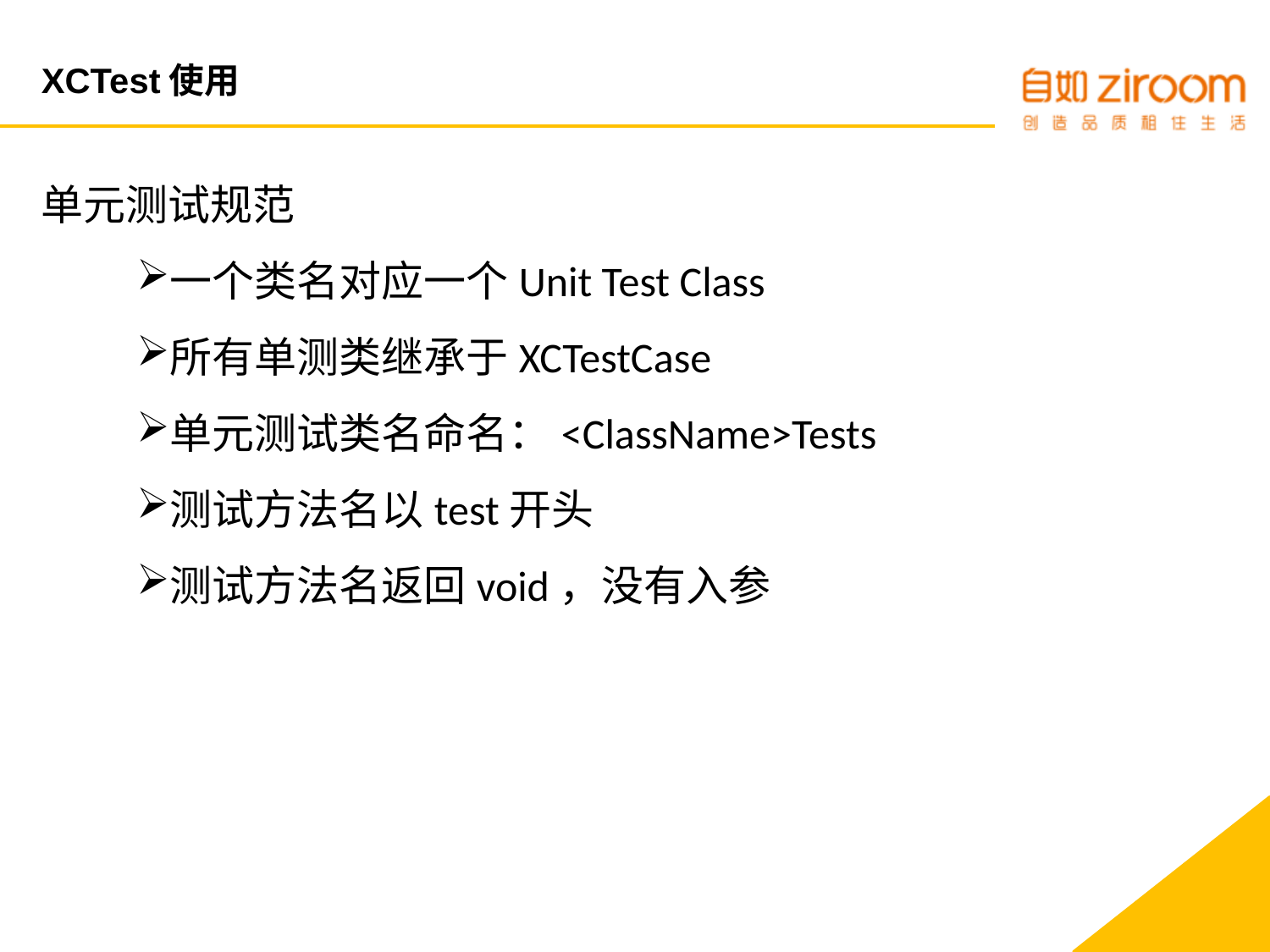

# XCTest使用
单元测试规范
一个类名对应一个Unit Test Class
所有单测类继承于XCTestCase
单元测试类名命名：<ClassName>Tests
测试方法名以test开头
测试方法名返回void，没有入参